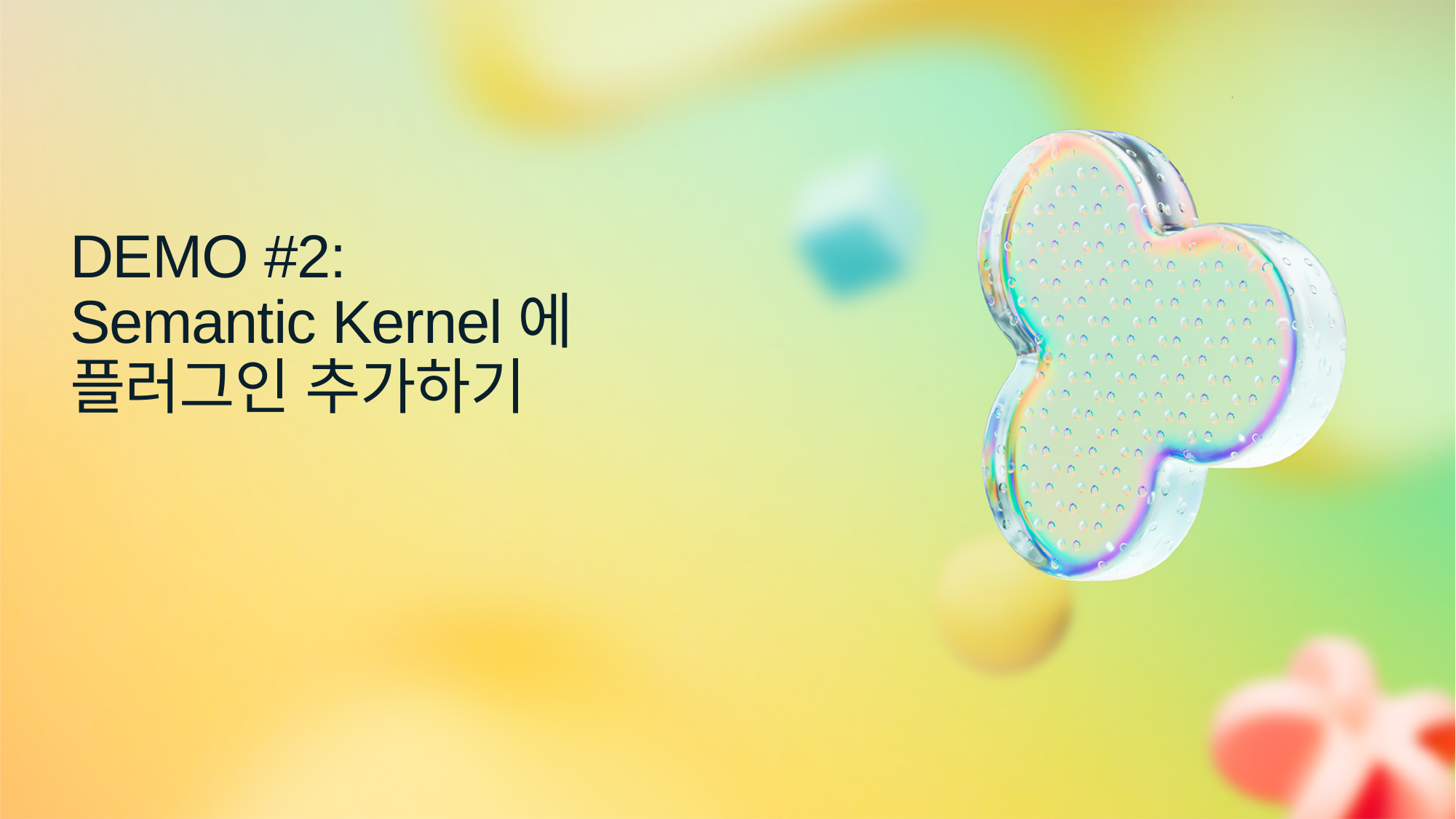

# DEMO #2: Semantic Kernel에 플러그인 추가하기